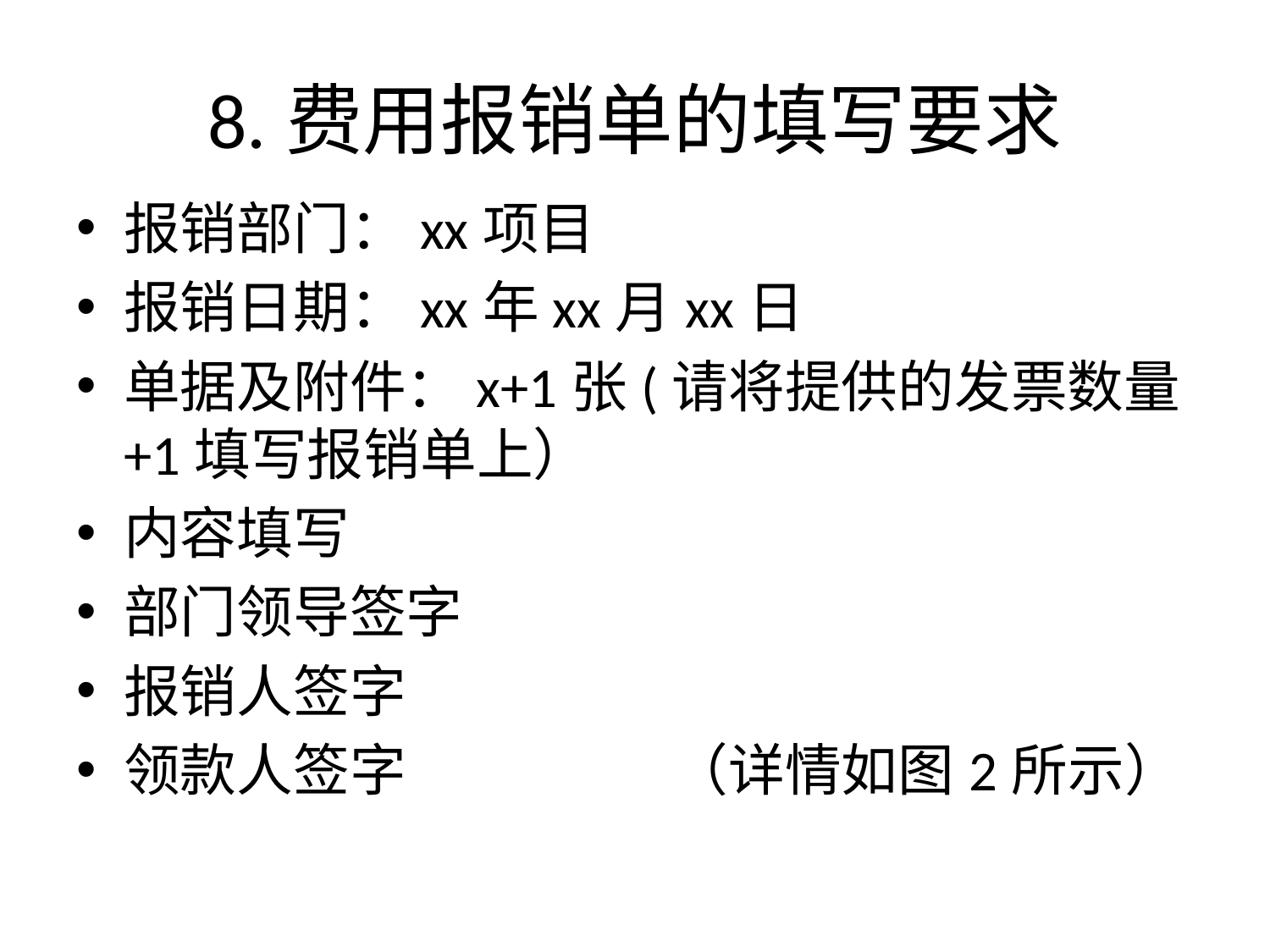

# 8.费用报销单的填写要求
报销部门：xx项目
报销日期：xx年xx月xx日
单据及附件：x+1张(请将提供的发票数量+1填写报销单上）
内容填写
部门领导签字
报销人签字
领款人签字                     （详情如图2所示）